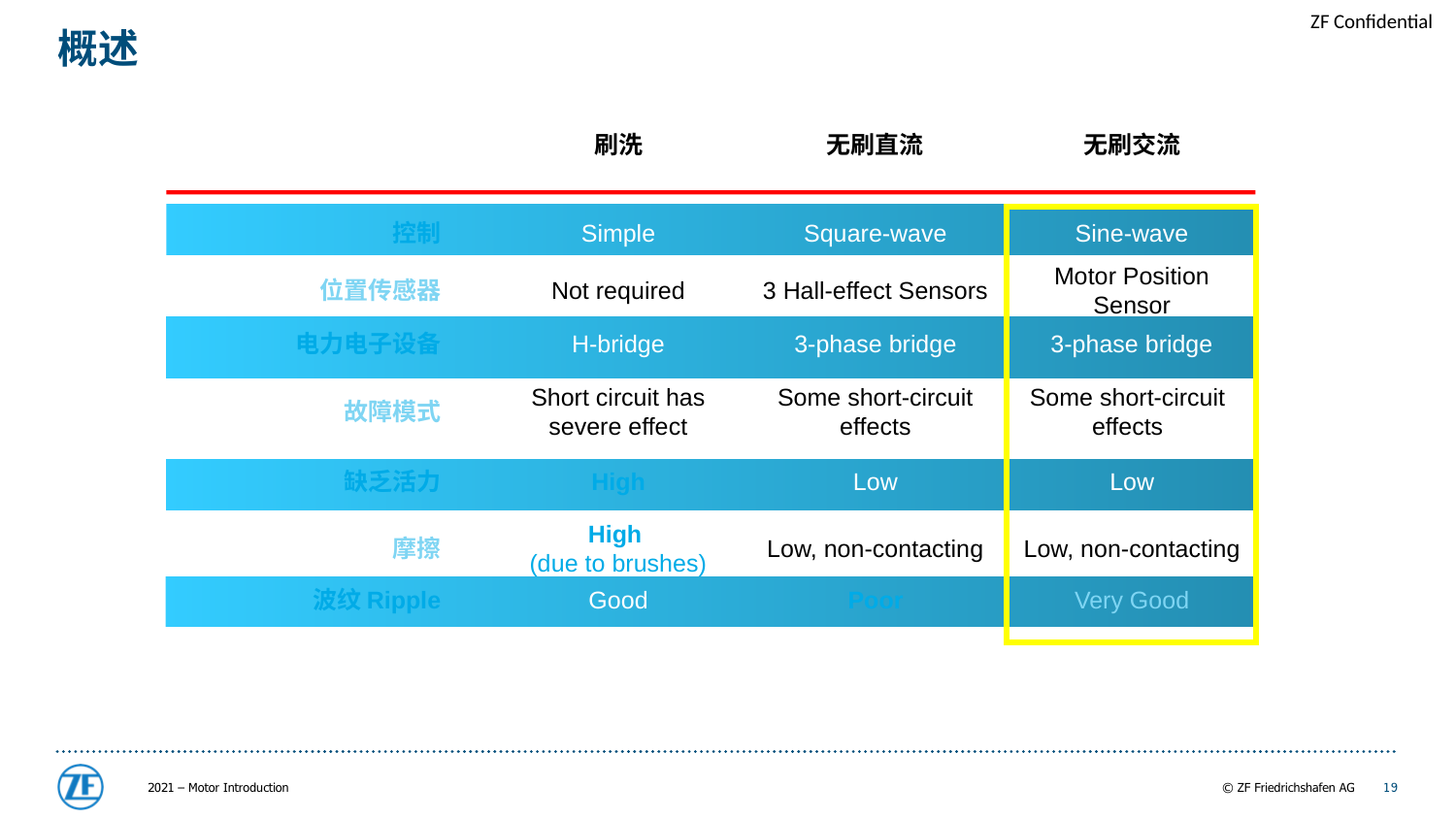

# 概述
刷洗
无刷直流
无刷交流

控制
Simple
Square-wave
Sine-wave
Motor Position Sensor
位置传感器
Not required
3 Hall-effect Sensors

电力电子设备
H-bridge
3-phase bridge
3-phase bridge
Short circuit has severe effect
Some short-circuit effects
Some short-circuit effects
故障模式
缺乏活力
High
Low
Low

High
(due to brushes)
摩擦
Low, non-contacting
Low, non-contacting

波纹Ripple
Good
Poor
Very Good
2021 – Motor Introduction
19